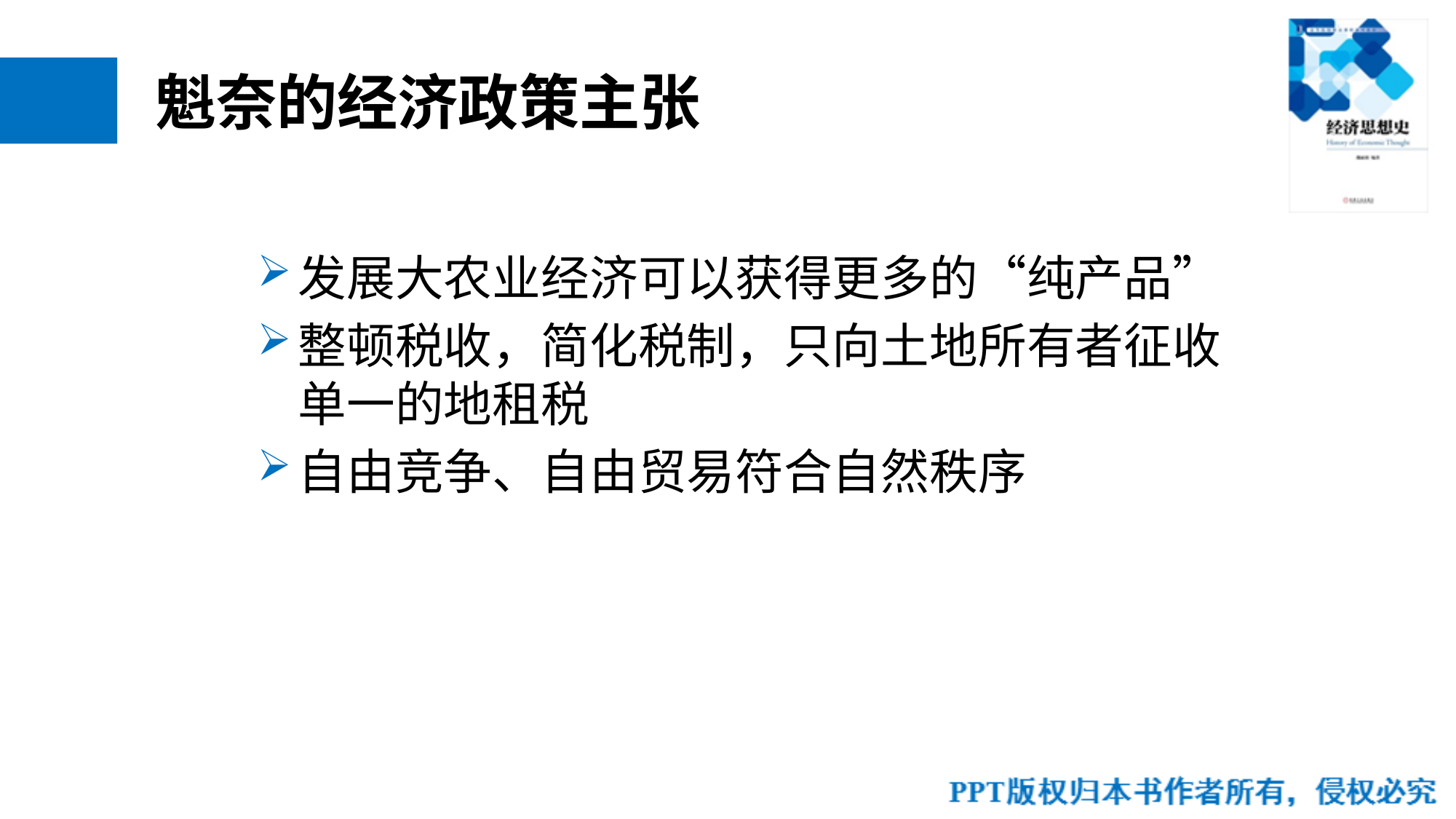

# 魁奈的经济政策主张

发展大农业经济可以获得更多的“纯产品”
整顿税收，简化税制，只向土地所有者征收单一的地租税
自由竞争、自由贸易符合自然秩序

68